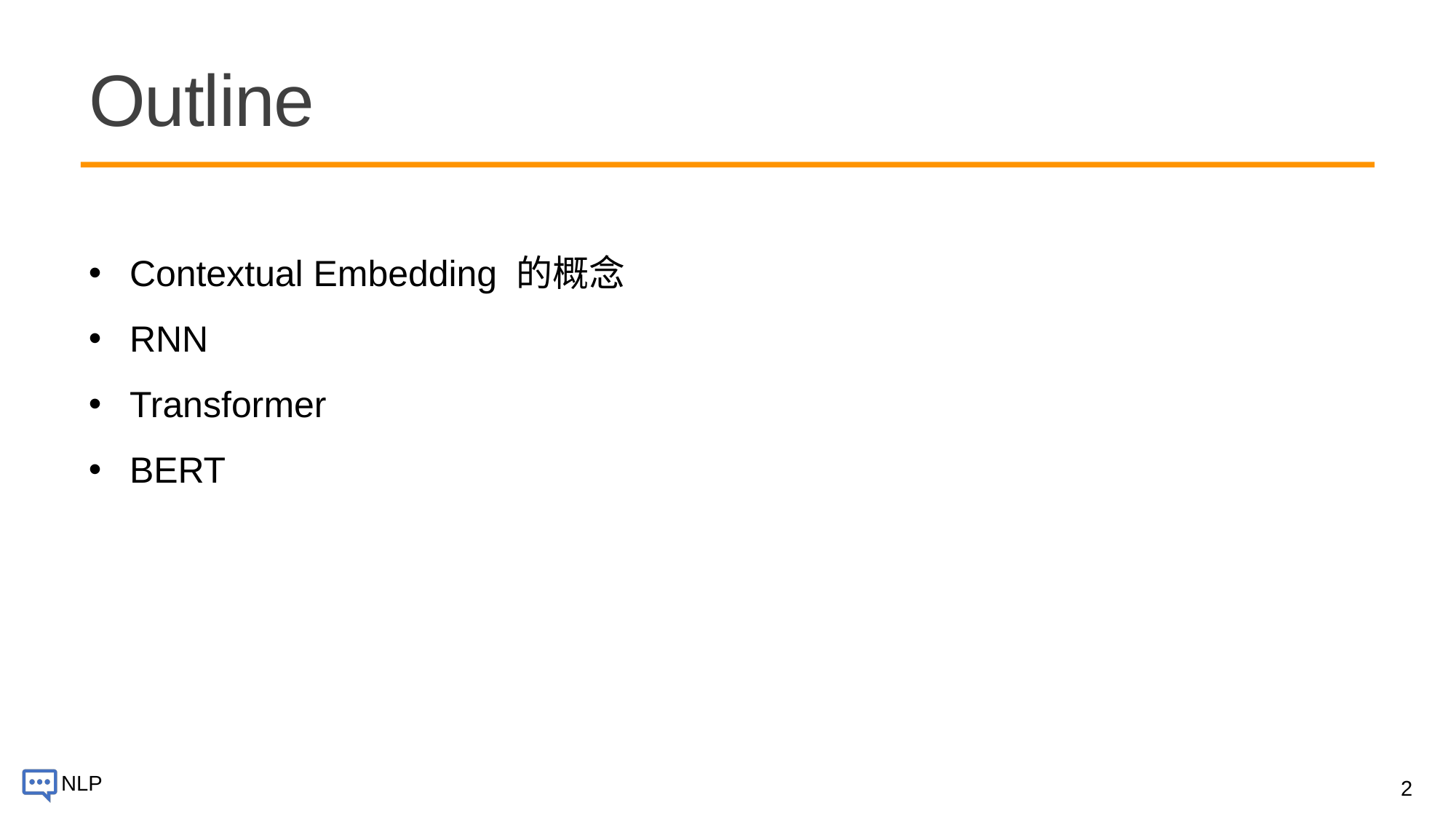

# Outline
Contextual Embedding 的概念
RNN
Transformer
BERT
2